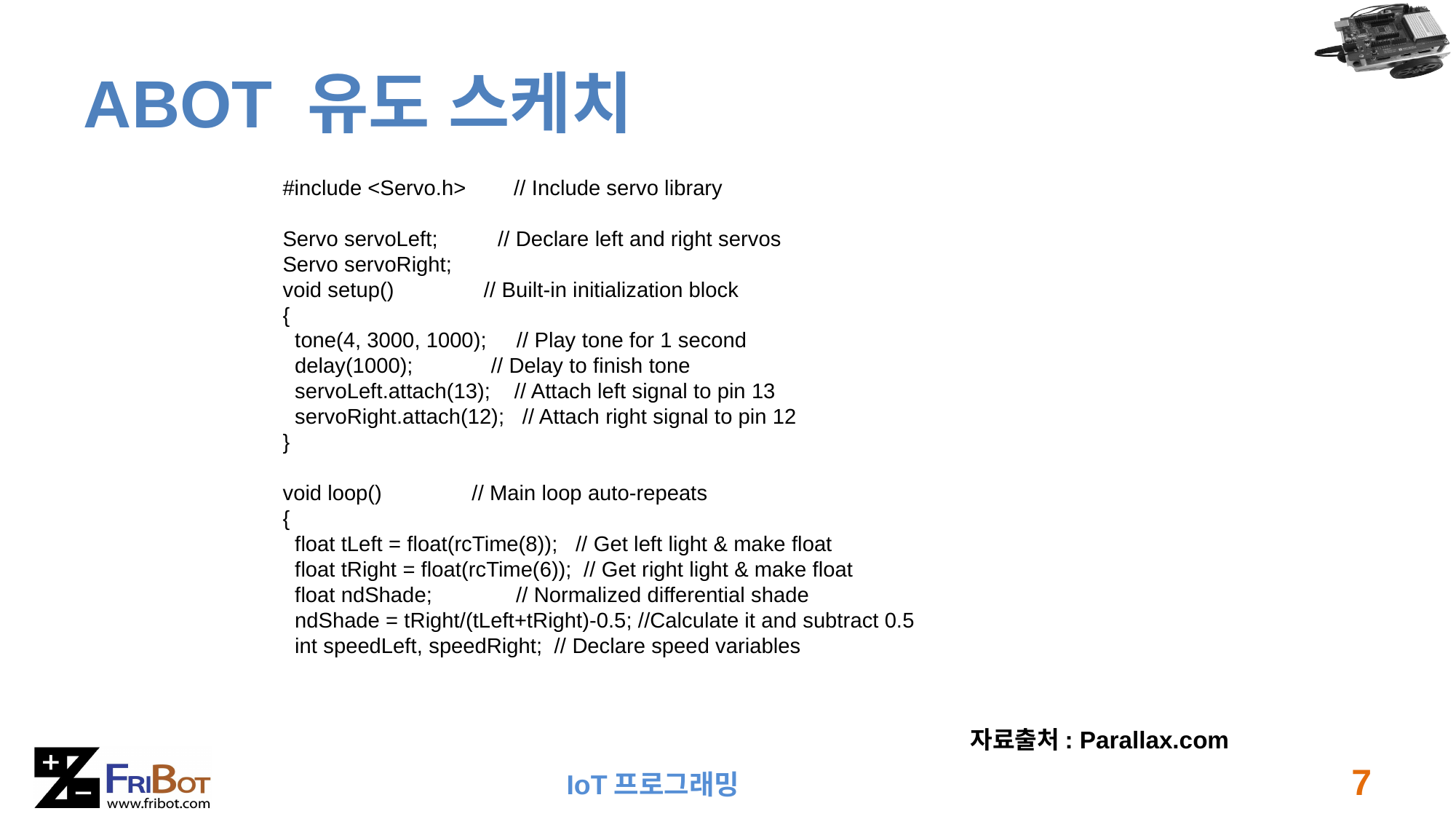

# ABOT 유도 스케치
#include <Servo.h>        // Include servo library

Servo servoLeft;          // Declare left and right servos
Servo servoRight;
void setup()               // Built-in initialization block
{
  tone(4, 3000, 1000);     // Play tone for 1 second
  delay(1000);             // Delay to finish tone
  servoLeft.attach(13);    // Attach left signal to pin 13
  servoRight.attach(12);   // Attach right signal to pin 12
}

void loop()               // Main loop auto-repeats
{
  float tLeft = float(rcTime(8));   // Get left light & make float
  float tRight = float(rcTime(6));  // Get right light & make float
  float ndShade;              // Normalized differential shade
  ndShade = tRight/(tLeft+tRight)-0.5; //Calculate it and subtract 0.5
  int speedLeft, speedRight;  // Declare speed variables
자료출처: Parallax.com
7